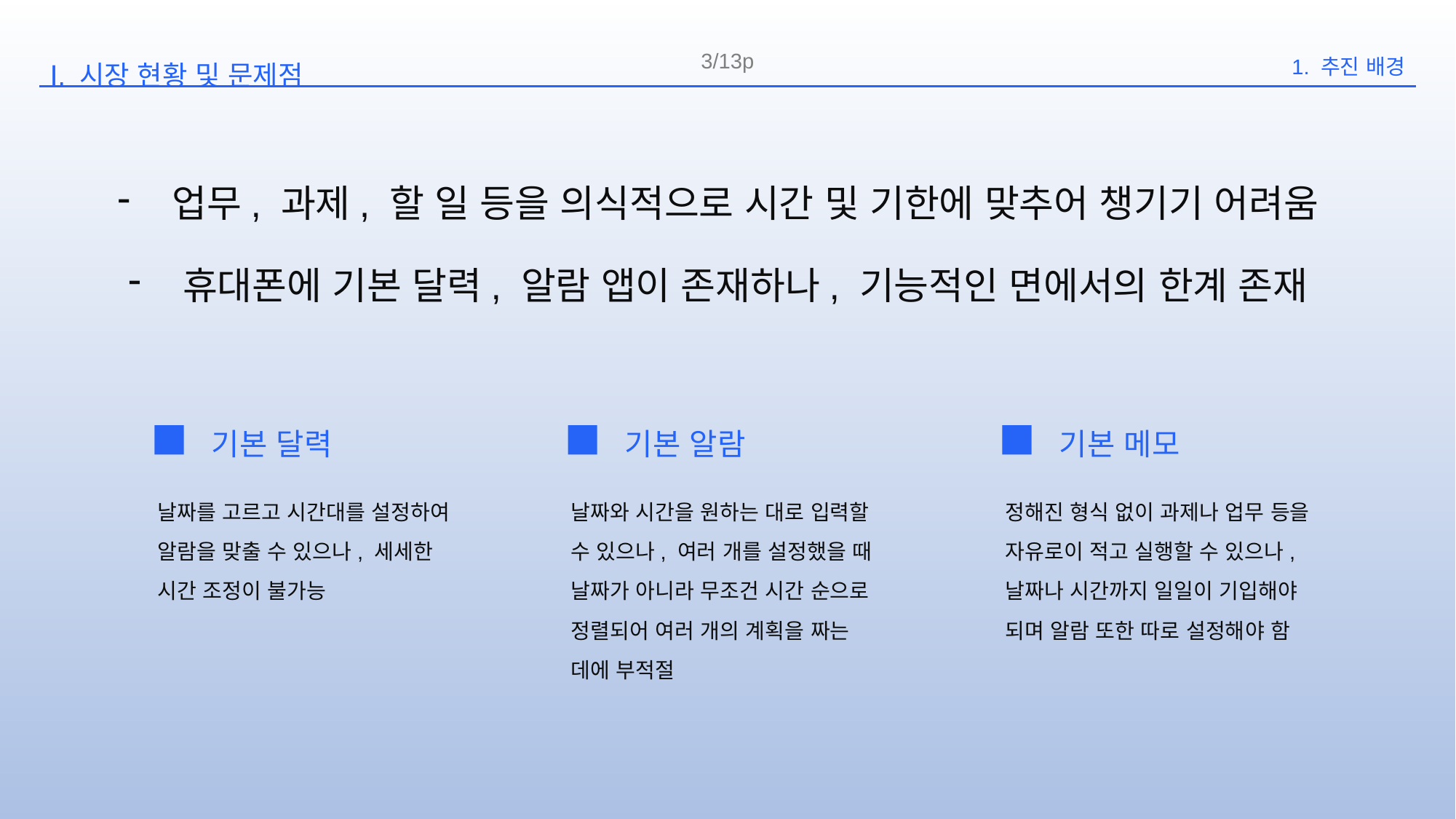

3/13p
1. 추진 배경
Ⅰ. 시장 현황 및 문제점
업무, 과제, 할 일 등을 의식적으로 시간 및 기한에 맞추어 챙기기 어려움

휴대폰에 기본 달력, 알람 앱이 존재하나, 기능적인 면에서의 한계 존재
기본 달력
기본 알람
기본 메모

날짜를 고르고 시간대를 설정하여 알람을 맞출 수 있으나, 세세한 시간 조정이 불가능
날짜와 시간을 원하는 대로 입력할 수 있으나, 여러 개를 설정했을 때 날짜가 아니라 무조건 시간 순으로 정렬되어 여러 개의 계획을 짜는 데에 부적절
정해진 형식 없이 과제나 업무 등을 자유로이 적고 실행할 수 있으나, 날짜나 시간까지 일일이 기입해야 되며 알람 또한 따로 설정해야 함